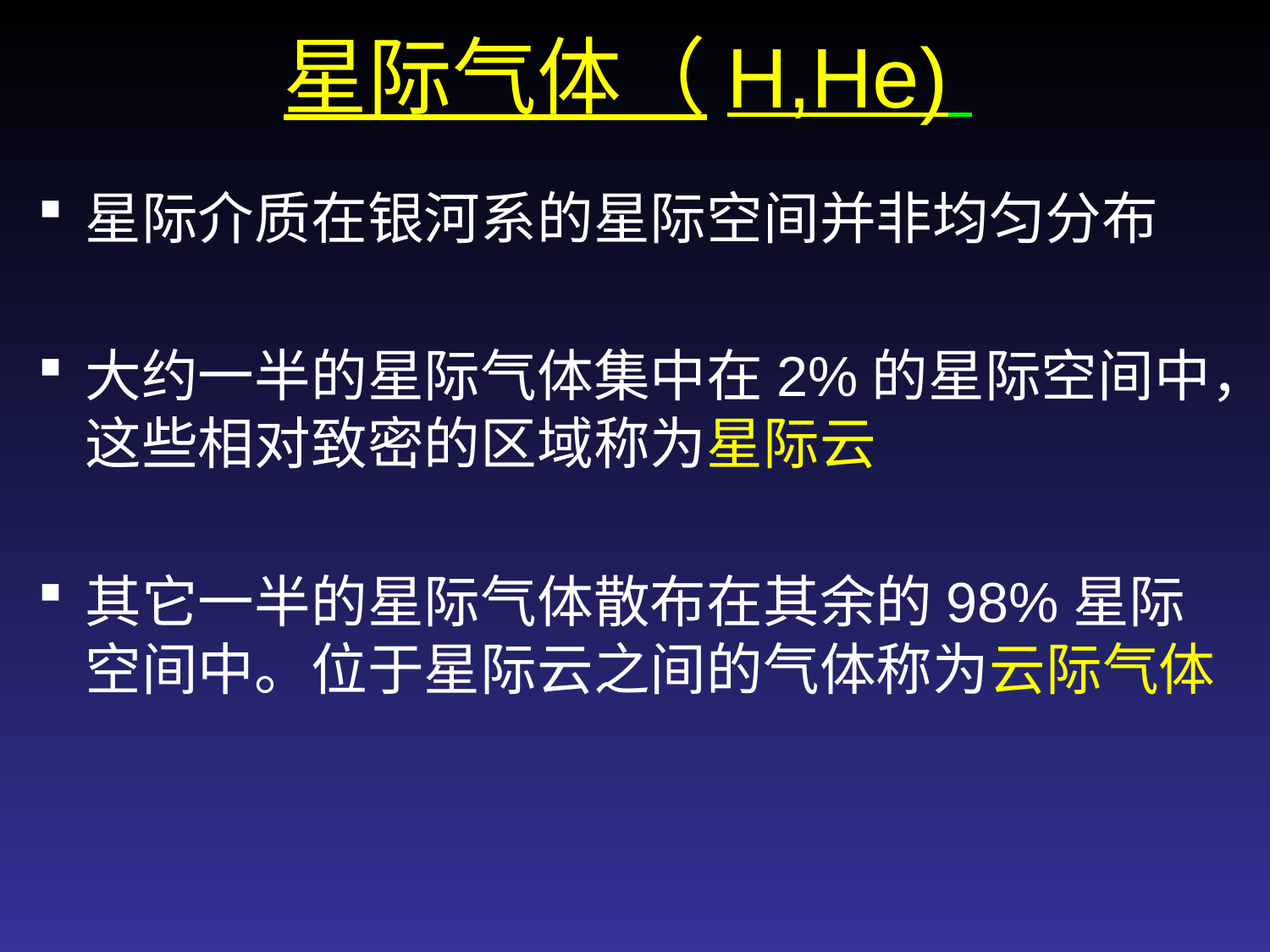

# 星际气体（H,He)
星际介质在银河系的星际空间并非均匀分布

大约一半的星际气体集中在2%的星际空间中，这些相对致密的区域称为星际云

其它一半的星际气体散布在其余的98%星际空间中。位于星际云之间的气体称为云际气体